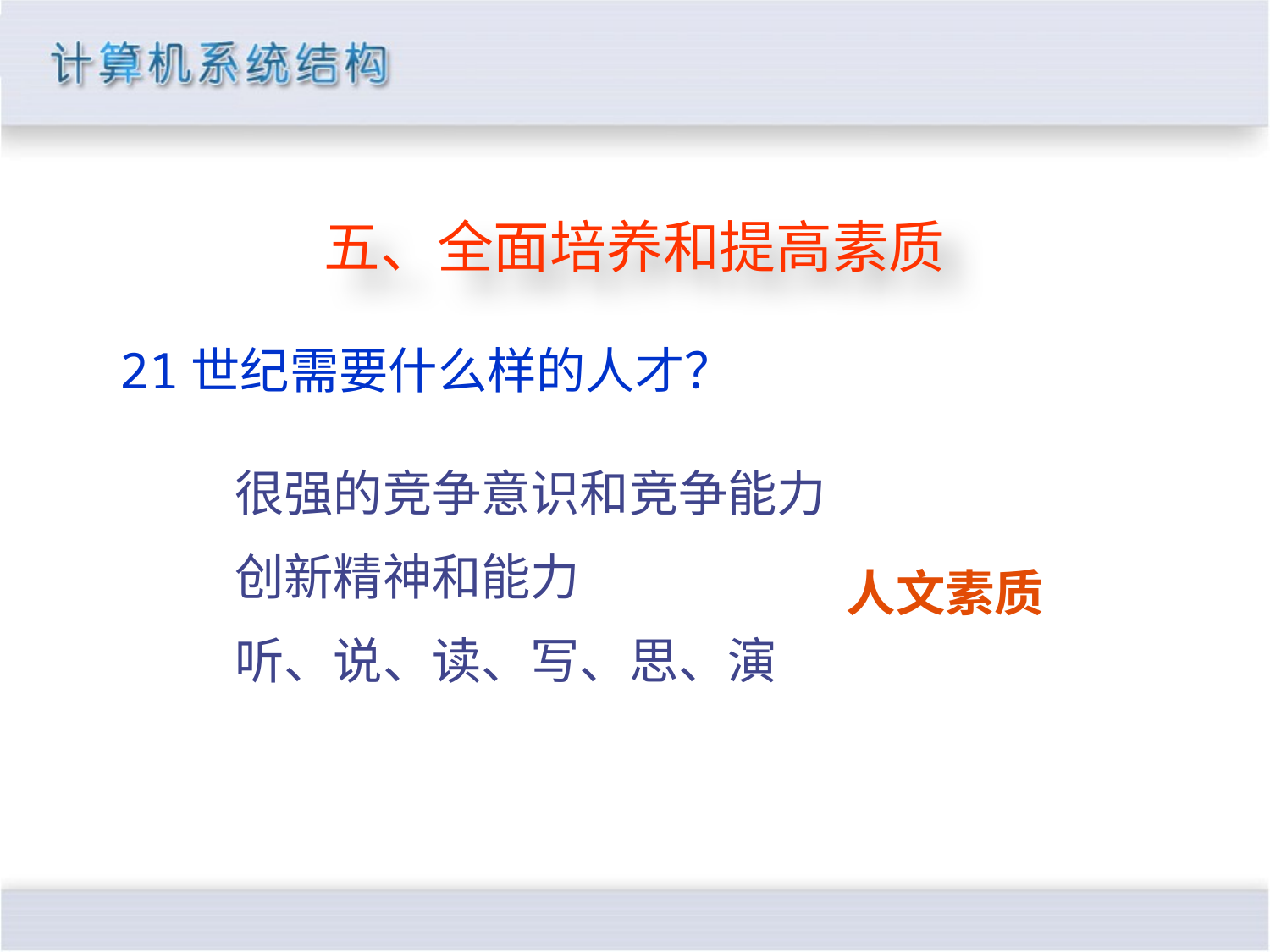

五、全面培养和提高素质
21世纪需要什么样的人才？

很强的竞争意识和竞争能力
创新精神和能力
听、说、读、写、思、演
人文素质